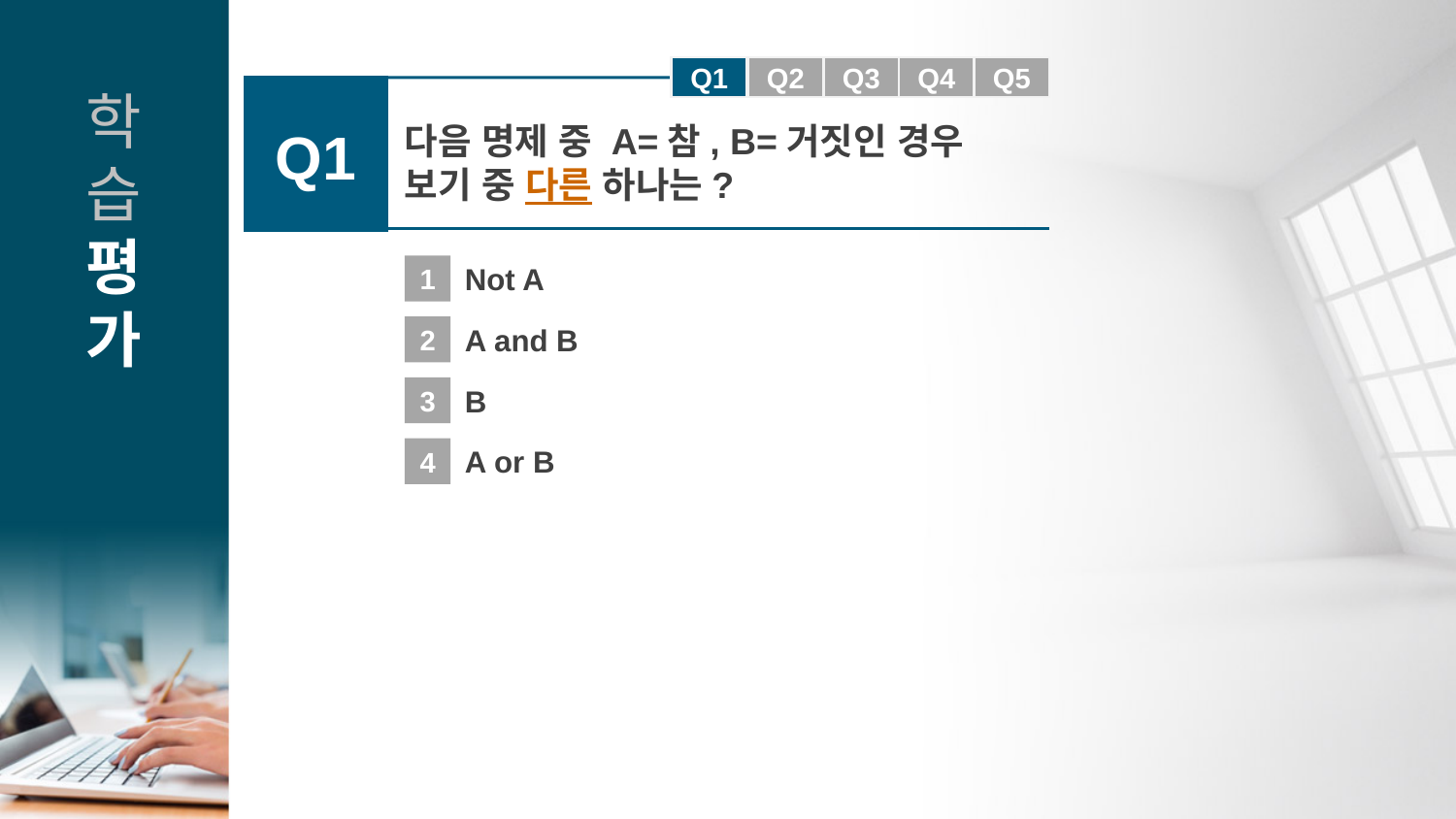

Q1
Q1
Q2
Q3
Q4
Q5
Q1
다음 명제 중 A=참, B=거짓인 경우 보기 중 다른 하나는?
1
Not A
2
A and B
3
B
4
A or B